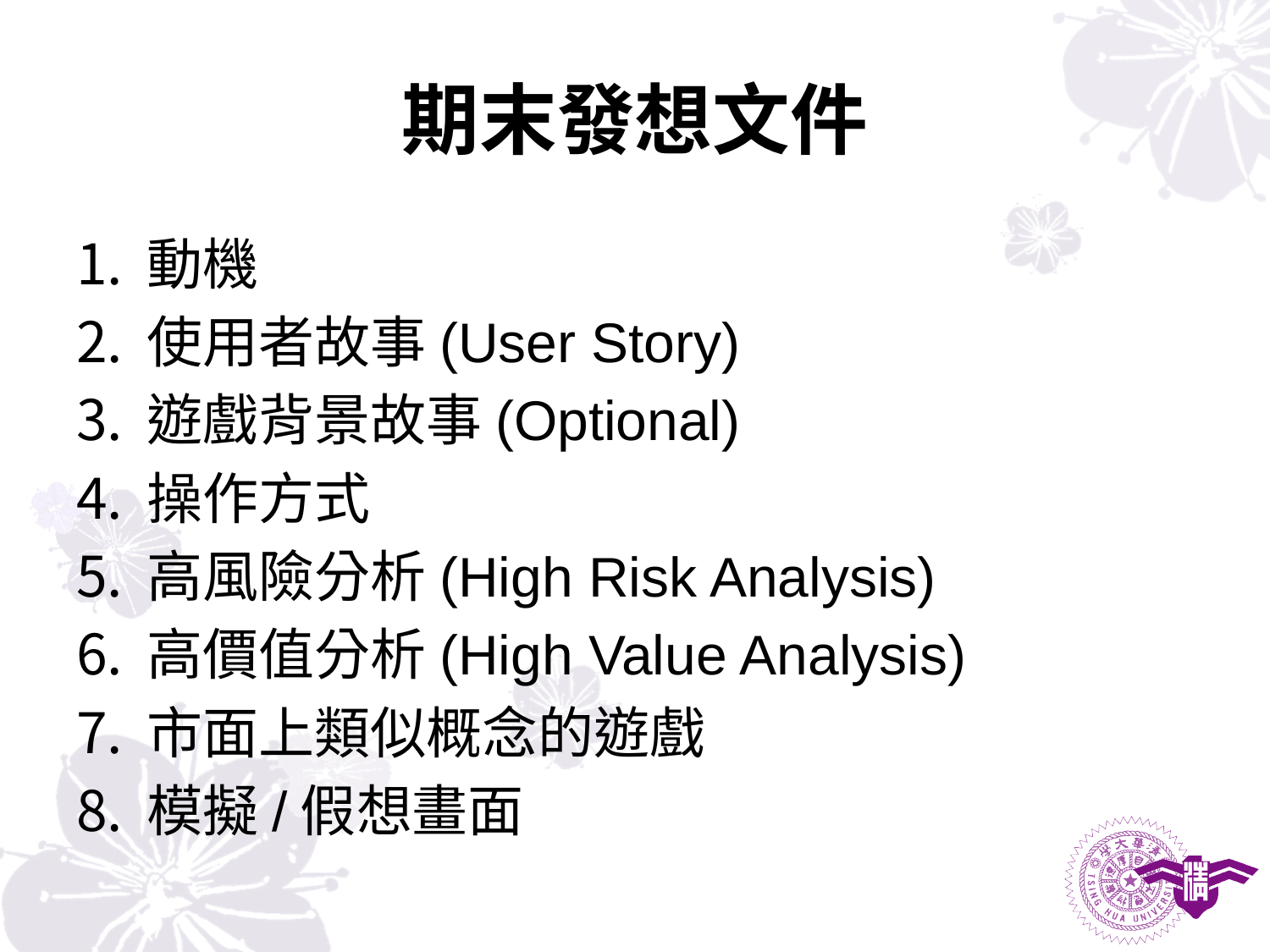

# 期末發想文件
動機
使用者故事(User Story)
遊戲背景故事(Optional)
操作方式
高風險分析(High Risk Analysis)
高價值分析(High Value Analysis)
市面上類似概念的遊戲
模擬/假想畫面